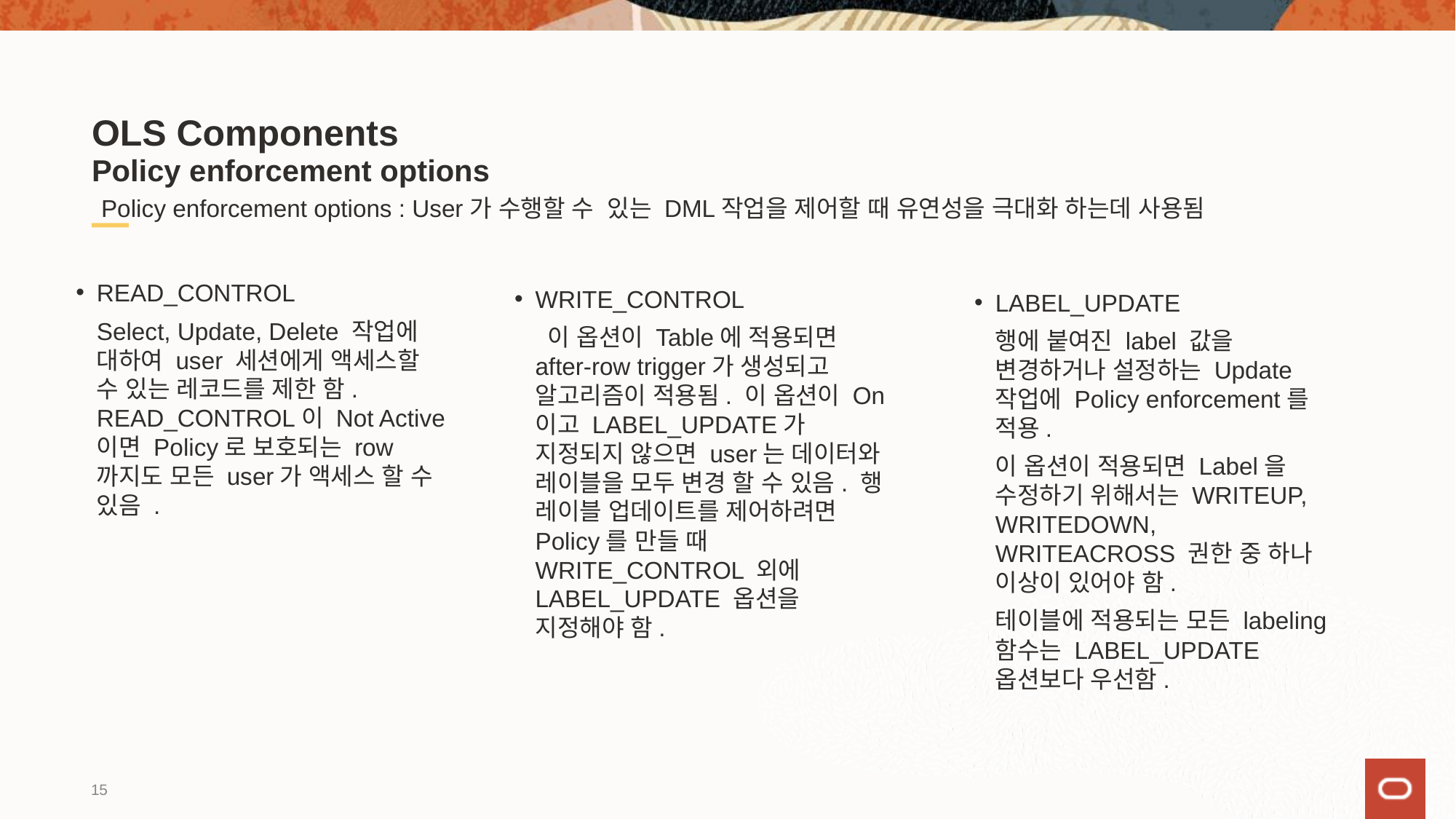

# OLS Components Policy enforcement options
Policy enforcement options : User가 수행할 수  있는 DML작업을 제어할 때 유연성을 극대화 하는데 사용됨
READ_CONTROL
Select, Update, Delete 작업에 대하여 user 세션에게 액세스할 수 있는 레코드를 제한 함. READ_CONTROL이 Not Active 이면 Policy로 보호되는 row까지도 모든 user가 액세스 할 수 있음 .
WRITE_CONTROL
 이 옵션이 Table에 적용되면 after-row trigger가 생성되고 알고리즘이 적용됨. 이 옵션이 On 이고 LABEL_UPDATE가 지정되지 않으면 user는 데이터와 레이블을 모두 변경 할 수 있음. 행 레이블 업데이트를 제어하려면 Policy를 만들 때WRITE_CONTROL 외에 LABEL_UPDATE 옵션을 지정해야 함.
LABEL_UPDATE
행에 붙여진 label 값을 변경하거나 설정하는 Update 작업에 Policy enforcement를 적용.
이 옵션이 적용되면 Label을 수정하기 위해서는 WRITEUP, WRITEDOWN, WRITEACROSS 권한 중 하나 이상이 있어야 함.
테이블에 적용되는 모든 labeling 함수는 LABEL_UPDATE 옵션보다 우선함.
15